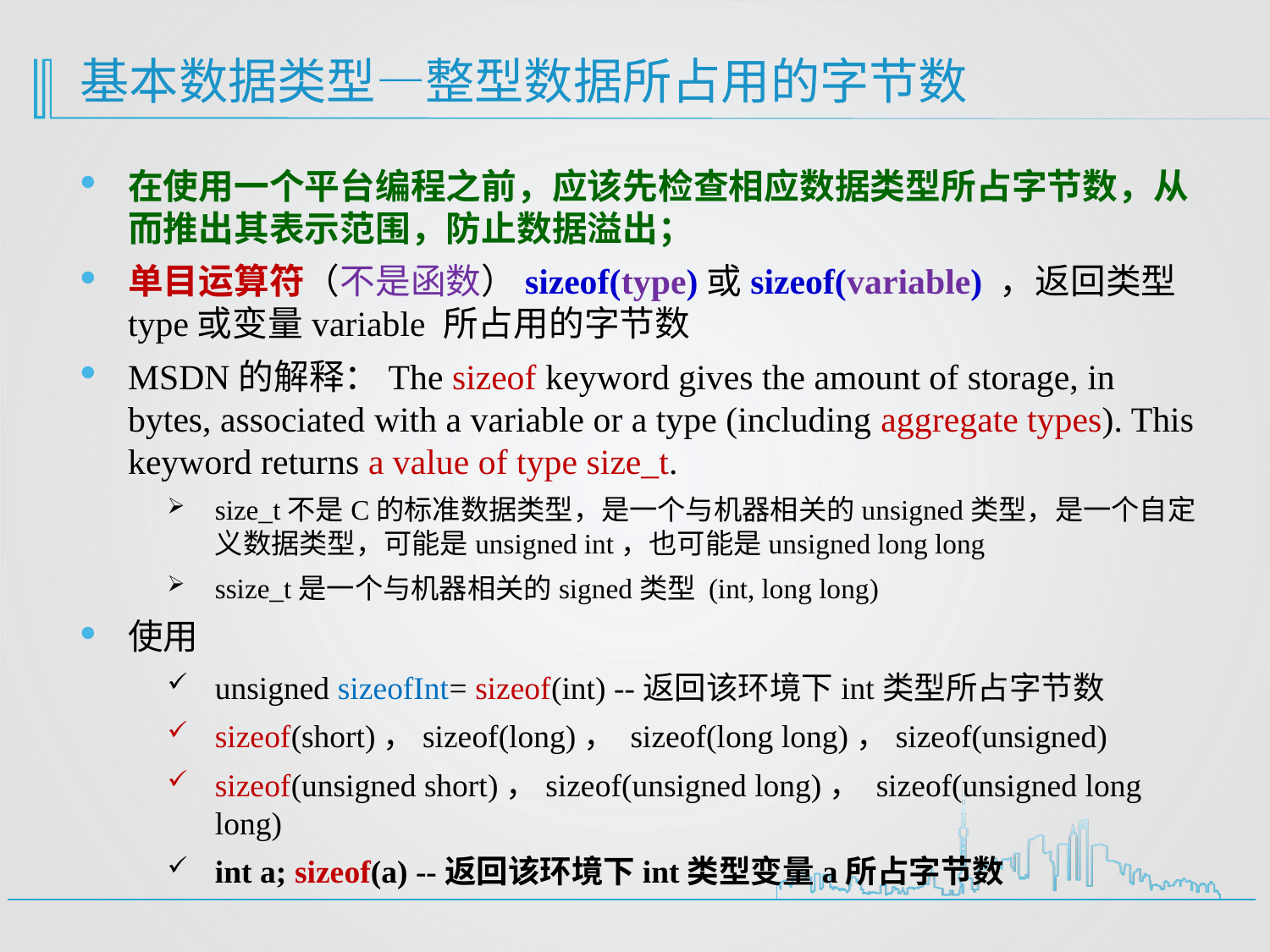

# 基本数据类型—整型数据所占用的字节数
在使用一个平台编程之前，应该先检查相应数据类型所占字节数，从而推出其表示范围，防止数据溢出；
单目运算符（不是函数）sizeof(type)或sizeof(variable) ，返回类型type或变量variable 所占用的字节数
MSDN的解释：The sizeof keyword gives the amount of storage, in bytes, associated with a variable or a type (including aggregate types). This keyword returns a value of type size_t.
size_t不是C的标准数据类型，是一个与机器相关的unsigned类型，是一个自定义数据类型，可能是unsigned int，也可能是unsigned long long
ssize_t是一个与机器相关的signed类型 (int, long long)
使用
unsigned sizeofInt= sizeof(int) --返回该环境下int类型所占字节数
sizeof(short)，sizeof(long)， sizeof(long long)，sizeof(unsigned)
sizeof(unsigned short)，sizeof(unsigned long)， sizeof(unsigned long long)
int a; sizeof(a) --返回该环境下int类型变量a所占字节数